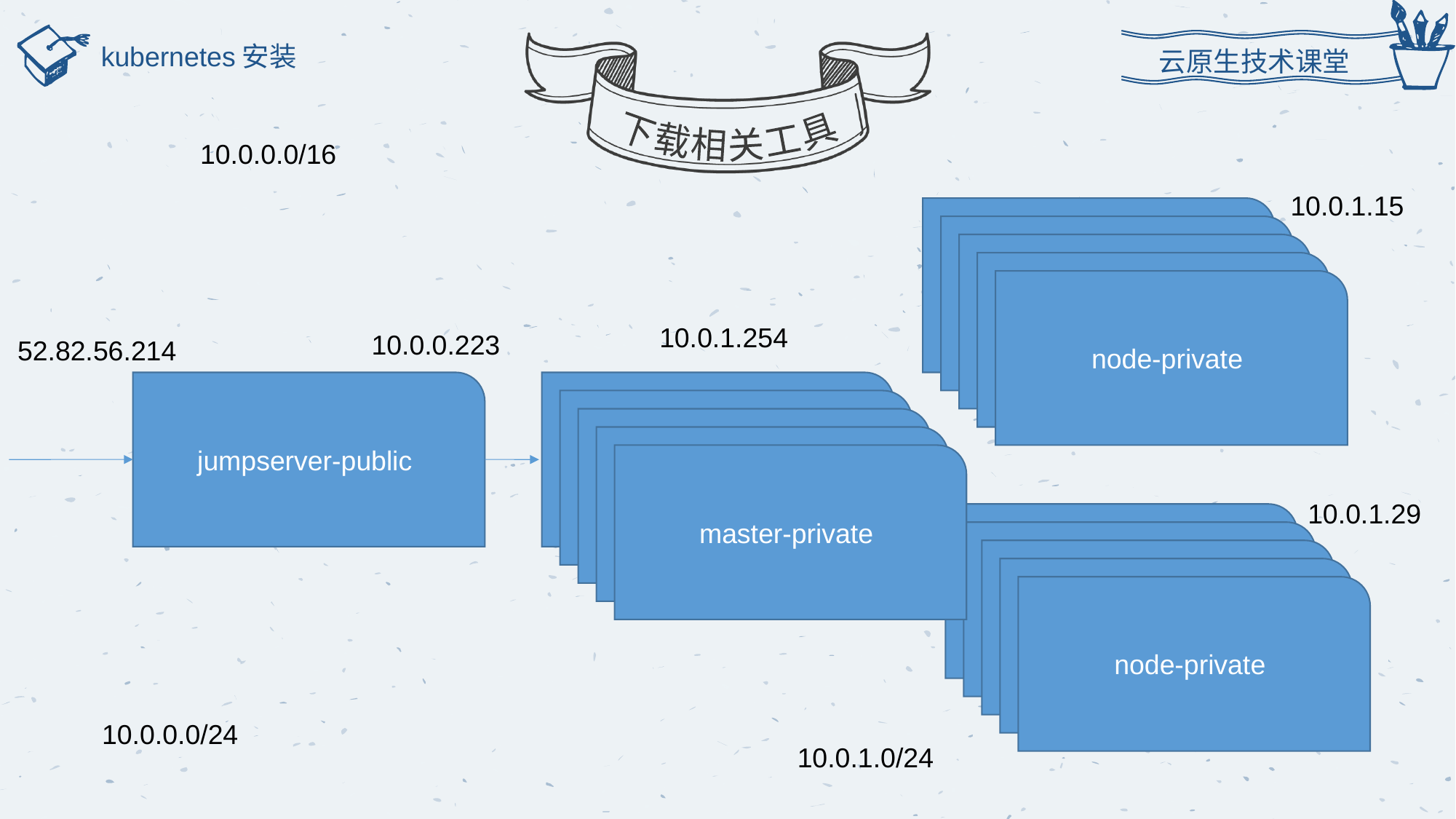

云原生技术课堂
下载相关工具

kubernetes安装
10.0.0.0/16
10.0.1.15
node-private
node-private
node-private
node-private
node-private
10.0.1.254
10.0.0.223
52.82.56.214
jumpserver-public
master-private
master-private
master-private
master-private
master-private
10.0.1.29
node-private
node-private
node-private
node-private
node-private
10.0.0.0/24
10.0.1.0/24